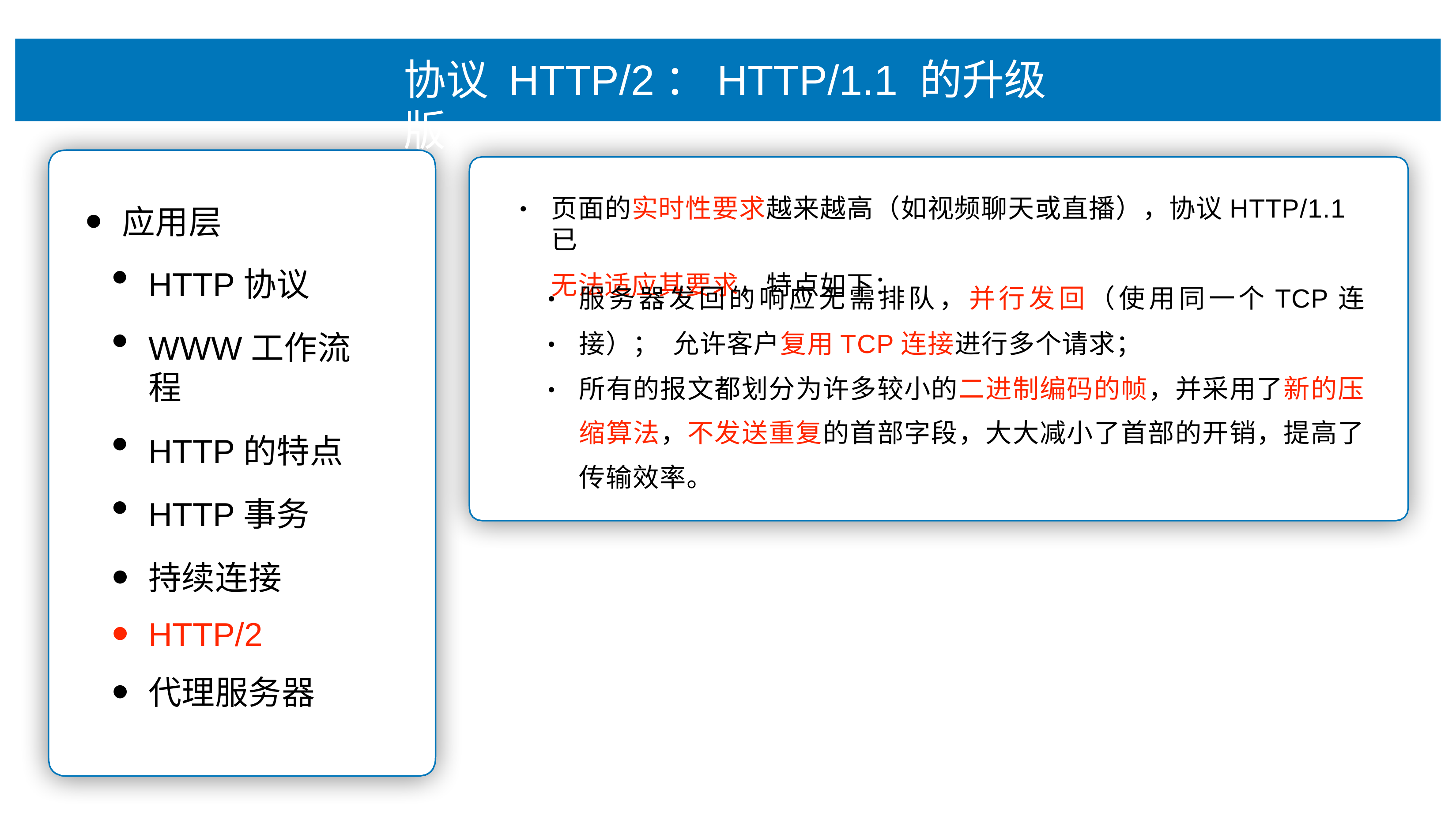

# 协议 HTTP/2：HTTP/1.1 的升级版

⻚⾯的实时性要求越来越⾼（如视频聊天或直播），协议HTTP/1.1已
⽆法适应其要求，特点如下：
应⽤层
HTTP协议
WWW⼯作流程
HTTP的特点
HTTP事务
持续连接
HTTP/2
代理服务器
•
服务器发回的响应⽆需排队，并⾏发回（使⽤同⼀个TCP连接）；  允许客户复⽤TCP连接进⾏多个请求；
所有的报⽂都划分为许多较⼩的⼆进制编码的帧，并采⽤了新的压 缩算法，不发送重复的⾸部字段，⼤⼤减⼩了⾸部的开销，提⾼了 传输效率。
•
•
•